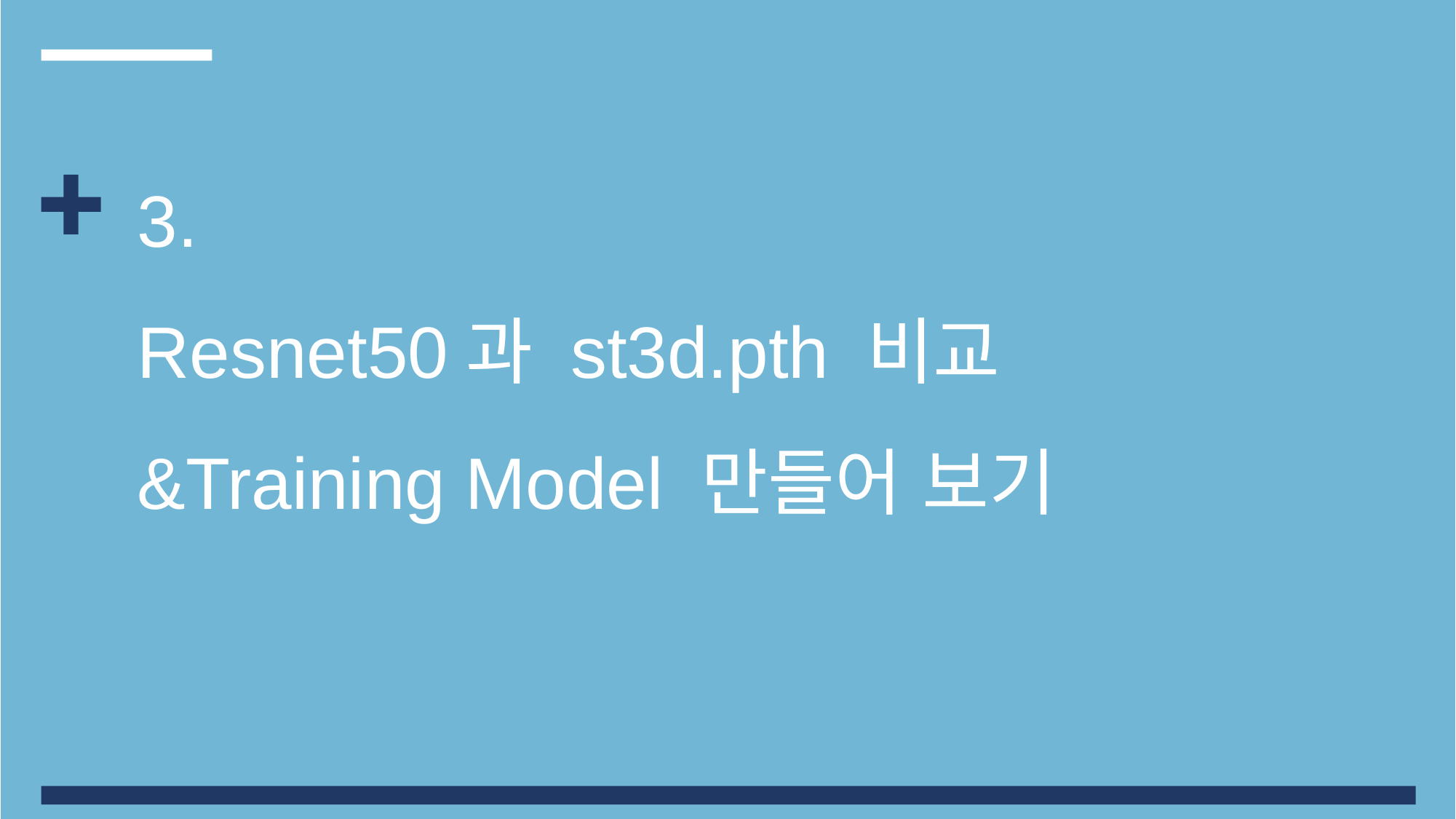

3.
Resnet50과 st3d.pth 비교&Training Model 만들어 보기